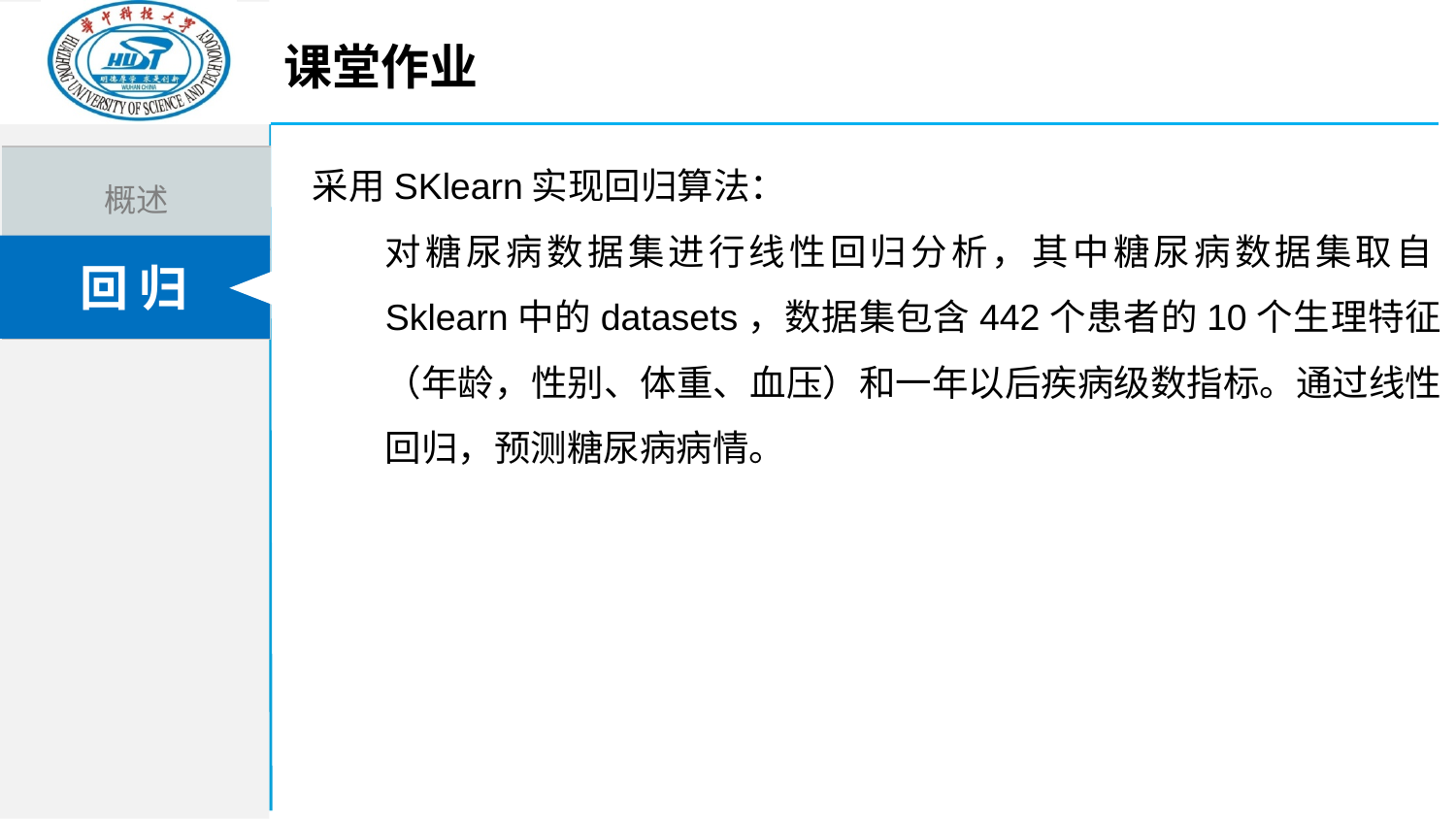

课堂作业
采用SKlearn实现回归算法：
对糖尿病数据集进行线性回归分析，其中糖尿病数据集取自Sklearn中的datasets，数据集包含442个患者的10个生理特征（年龄，性别、体重、血压）和一年以后疾病级数指标。通过线性回归，预测糖尿病病情。